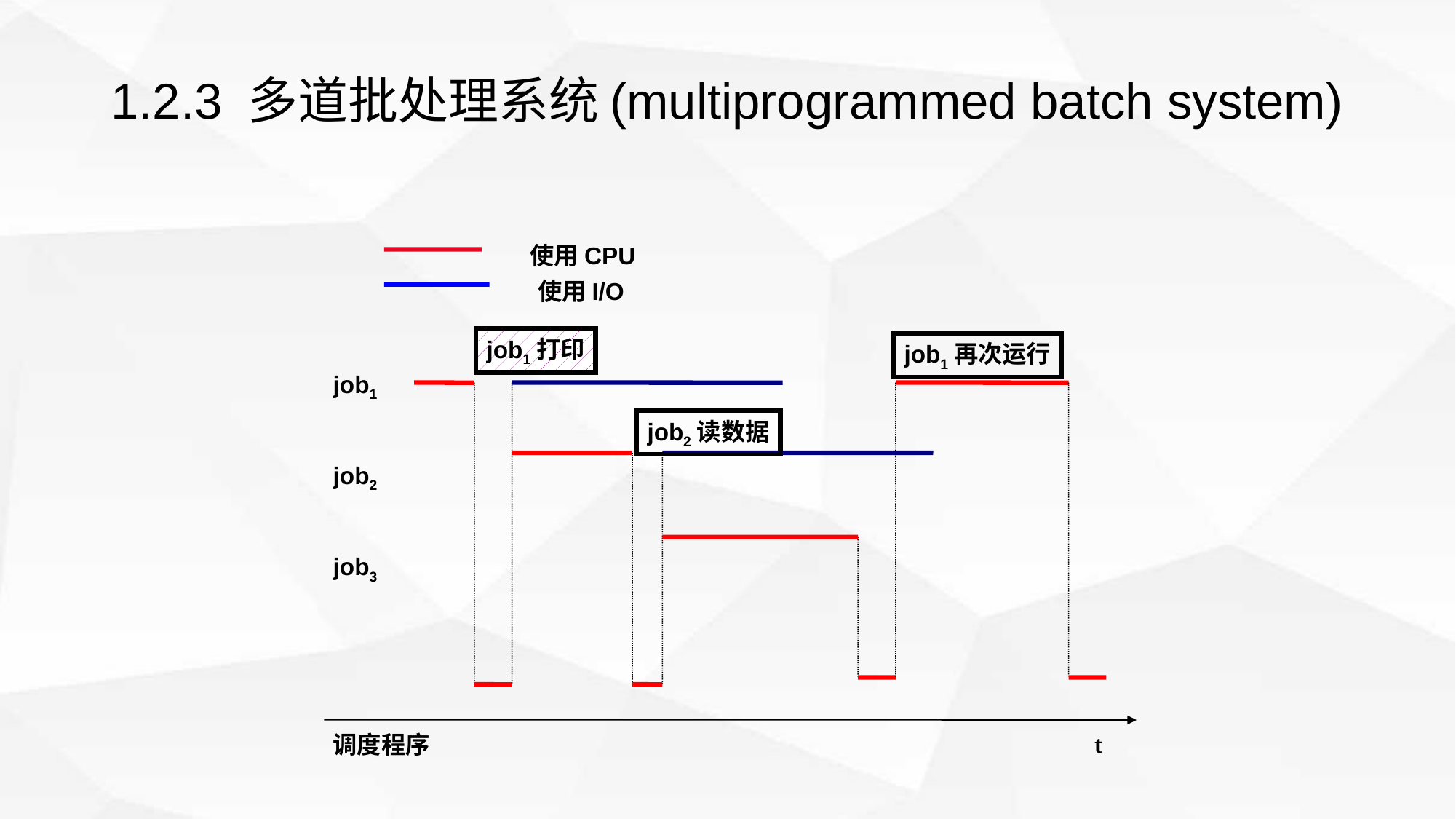

# 1.2.3 多道批处理系统(multiprogrammed batch system)
使用CPU

使用I/O

job1打印

job1再次运行

job1

job2

job3

调度程序

job2读数据

t